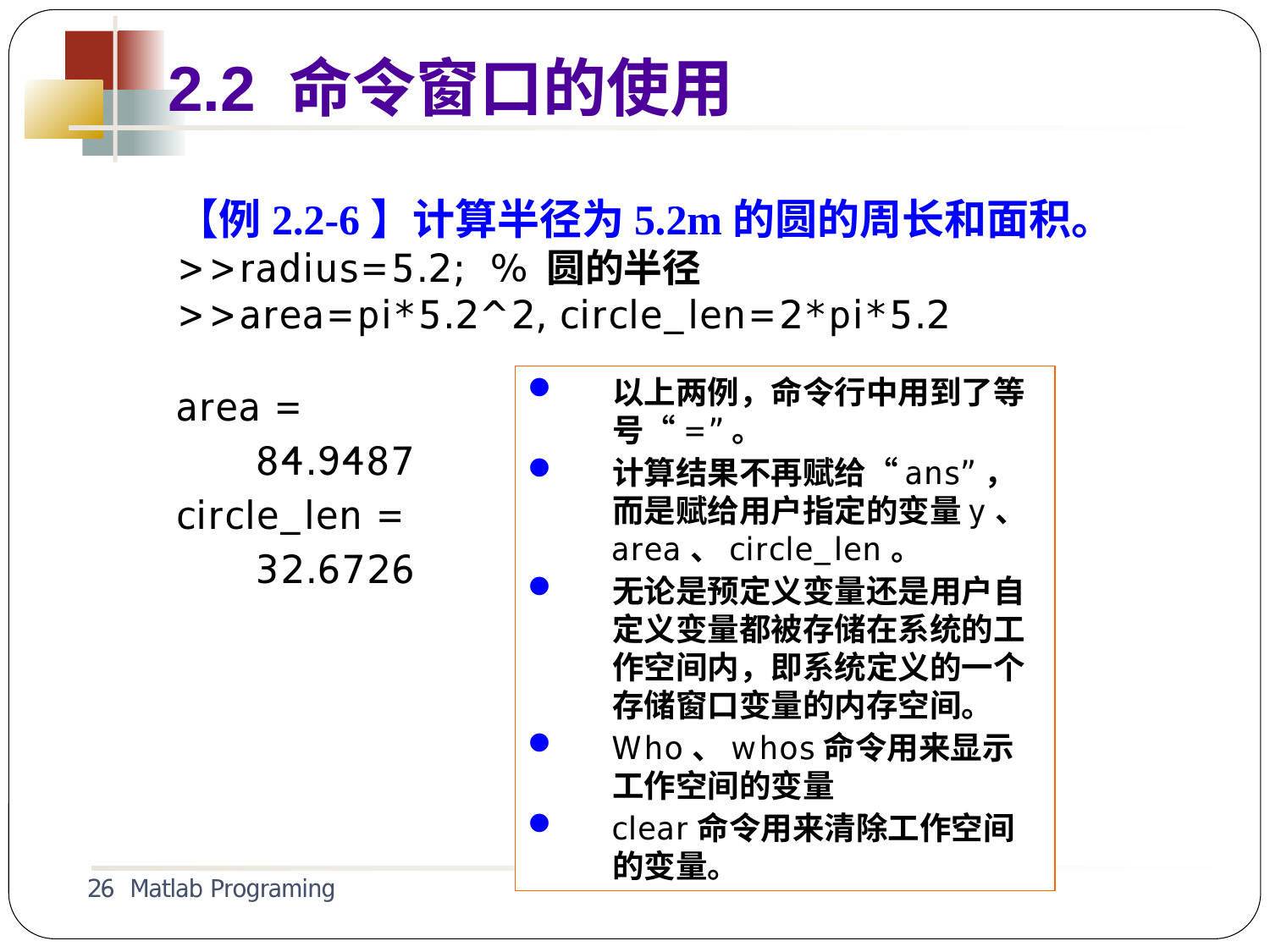

2.2 命令窗口的使用
【例2.2-6】计算半径为5.2m的圆的周长和面积。
>>radius=5.2;  %圆的半径
>>area=pi*5.2^2, circle_len=2*pi*5.2

以上两例，命令行中用到了等号“=”。
计算结果不再赋给“ans”，而是赋给用户指定的变量y、area、circle_len。
无论是预定义变量还是用户自定义变量都被存储在系统的工作空间内，即系统定义的一个存储窗口变量的内存空间。
Who、whos命令用来显示工作空间的变量
clear命令用来清除工作空间的变量。
area =
       84.9487
circle_len =
       32.6726

26  Matlab Programing